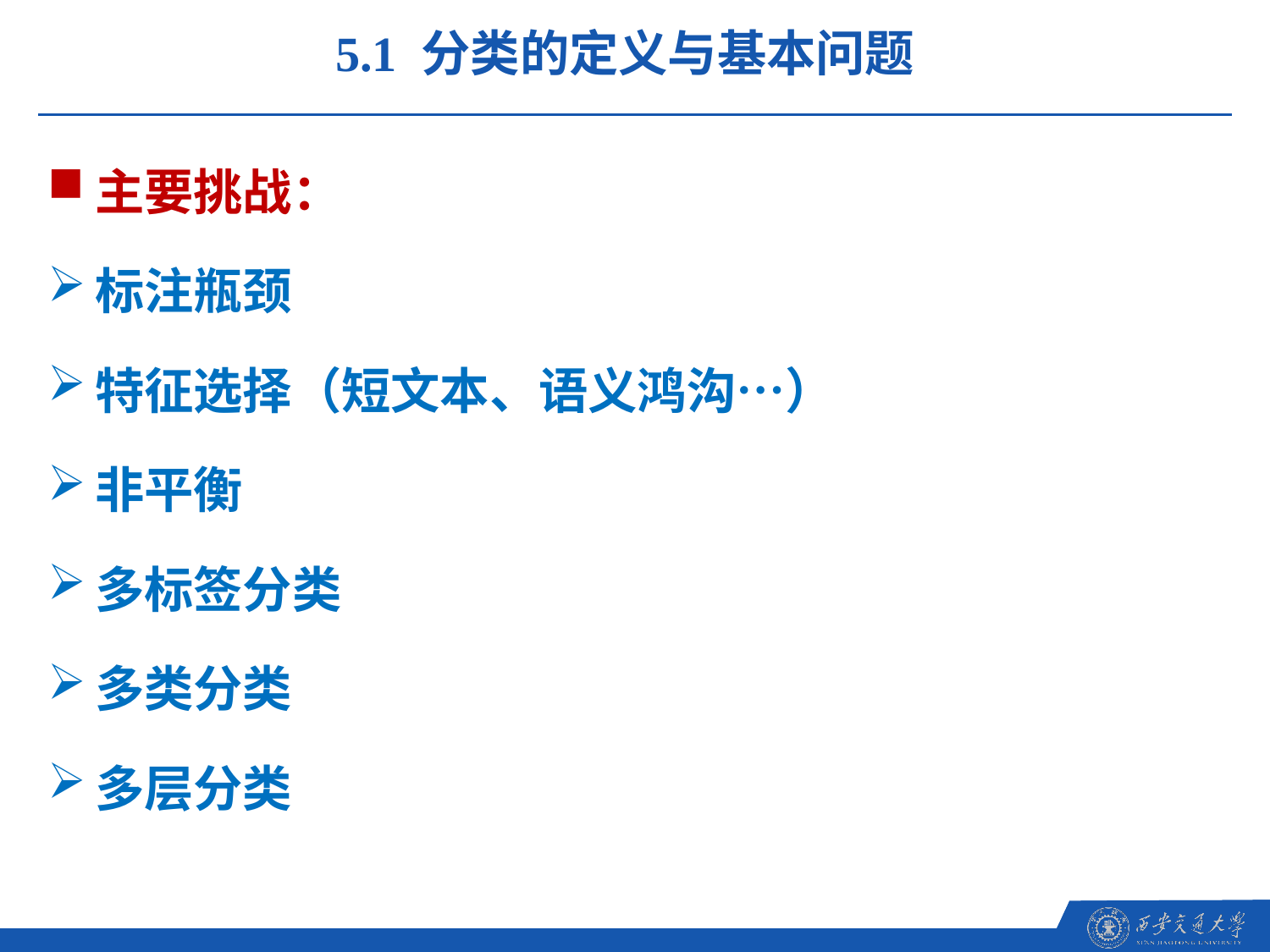

5.1 分类的定义与基本问题
主要挑战：
标注瓶颈
特征选择（短文本、语义鸿沟…）
非平衡
多标签分类
多类分类
多层分类